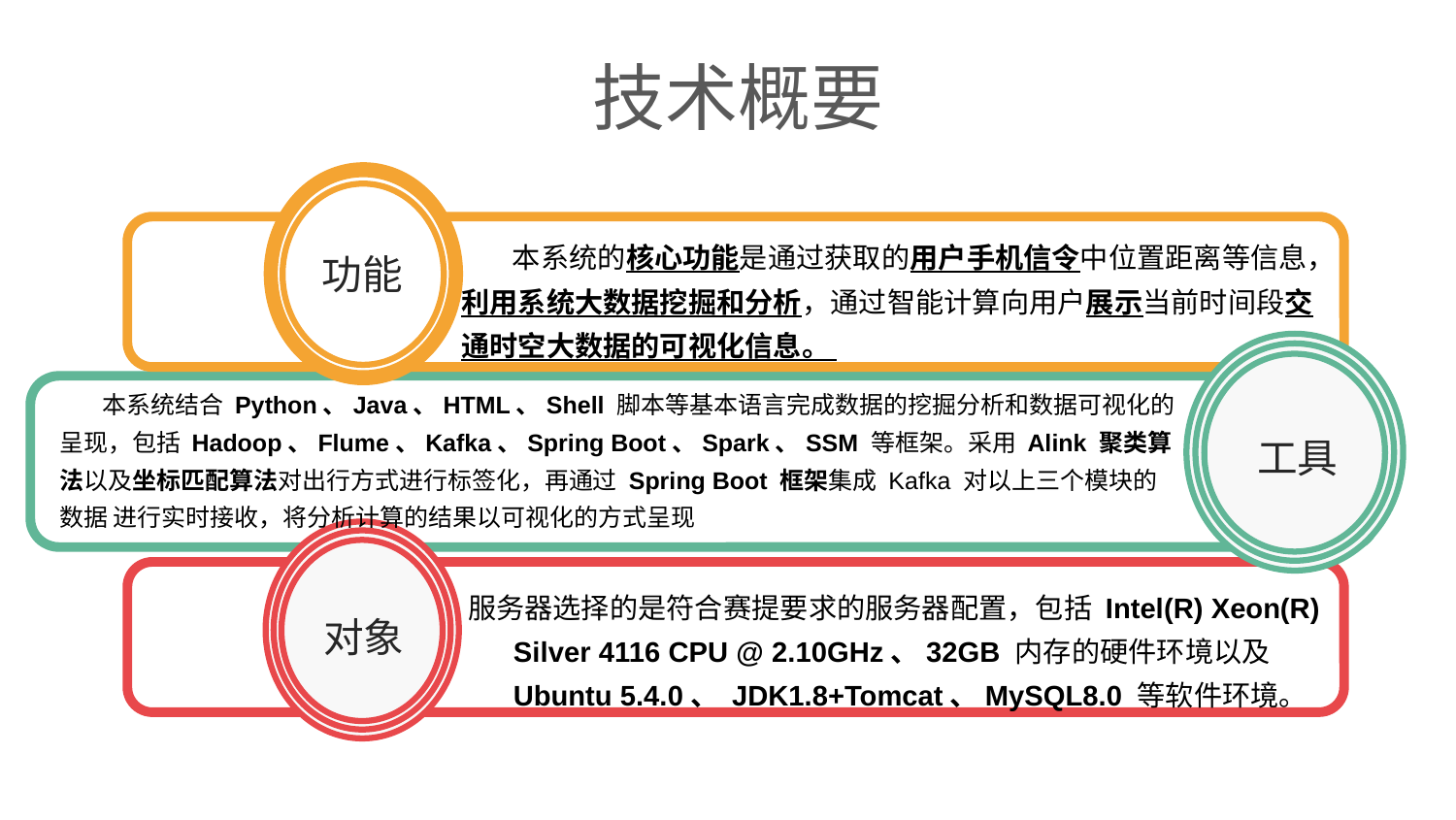

技术概要

       本系统的核心功能是通过获取的用户手机信令中位置距离等信息，利用系统大数据挖掘和分析，通过智能计算向用户展示当前时间段交通时空大数据的可视化信息。
功能

       本系统结合 Python、Java、HTML、Shell 脚本等基本语言完成数据的挖掘分析和数据可视化的呈现，包括 Hadoop、Flume、Kafka、Spring Boot、Spark、SSM 等框架。采用 Alink 聚类算法以及坐标匹配算法对出行方式进行标签化，再通过 Spring Boot 框架集成 Kafka 对以上三个模块的数据 进行实时接收，将分析计算的结果以可视化的方式呈现

工具

服务器选择的是符合赛提要求的服务器配置，包括 Intel(R) Xeon(R) Silver 4116 CPU @ 2.10GHz、32GB 内存的硬件环境以及 Ubuntu 5.4.0、 JDK1.8+Tomcat、MySQL8.0 等软件环境。
对象